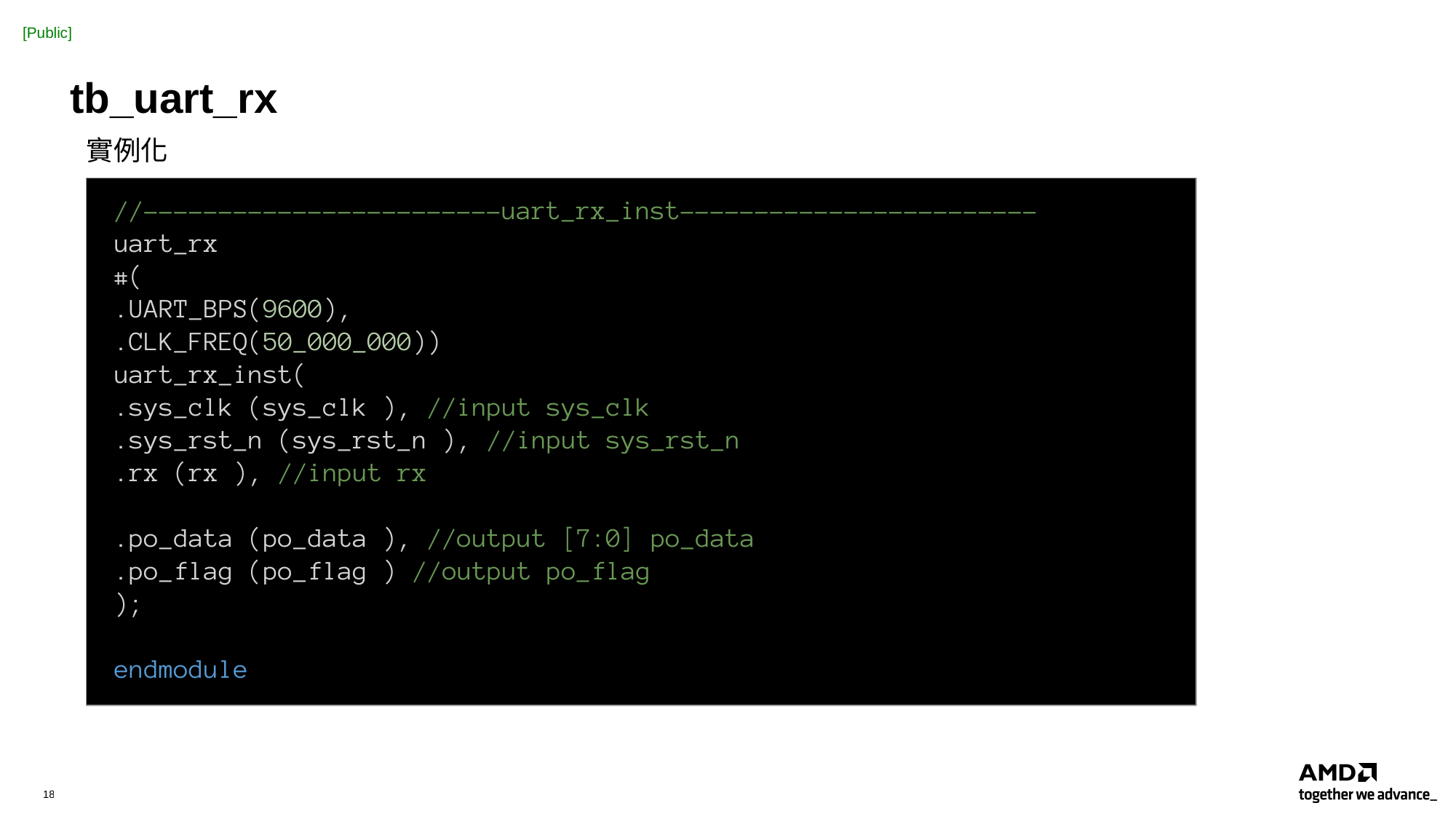

# tb_uart_rx
實例化

 //------------------------uart_rx_inst------------------------
 uart_rx
 #(
 .UART_BPS(9600),
 .CLK_FREQ(50_000_000))
 uart_rx_inst(
 .sys_clk (sys_clk ), //input sys_clk
 .sys_rst_n (sys_rst_n ), //input sys_rst_n
 .rx (rx ), //input rx
 .po_data (po_data ), //output [7:0] po_data
 .po_flag (po_flag ) //output po_flag
 );
 endmodule